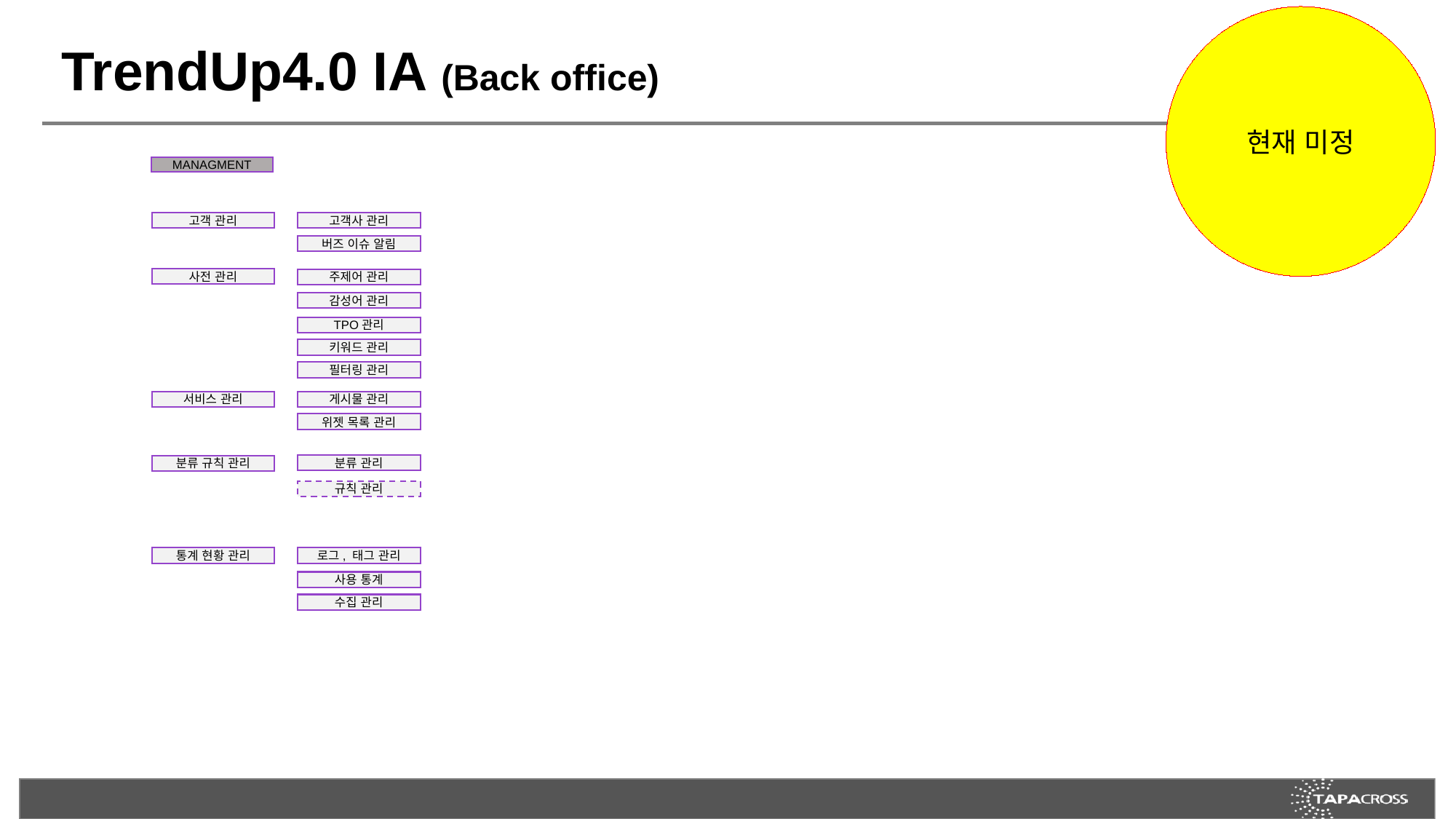

현재 미정
TrendUp4.0 IA (Back office)

MANAGMENT
고객사 관리
고객 관리
버즈 이슈 알림
사전 관리
주제어 관리
감성어 관리
TPO관리
키워드 관리
필터링 관리
서비스 관리
게시물 관리
위젯 목록 관리
분류 관리
분류 규칙 관리
규칙 관리
통계 현황 관리
로그, 태그 관리
사용 통계
수집 관리